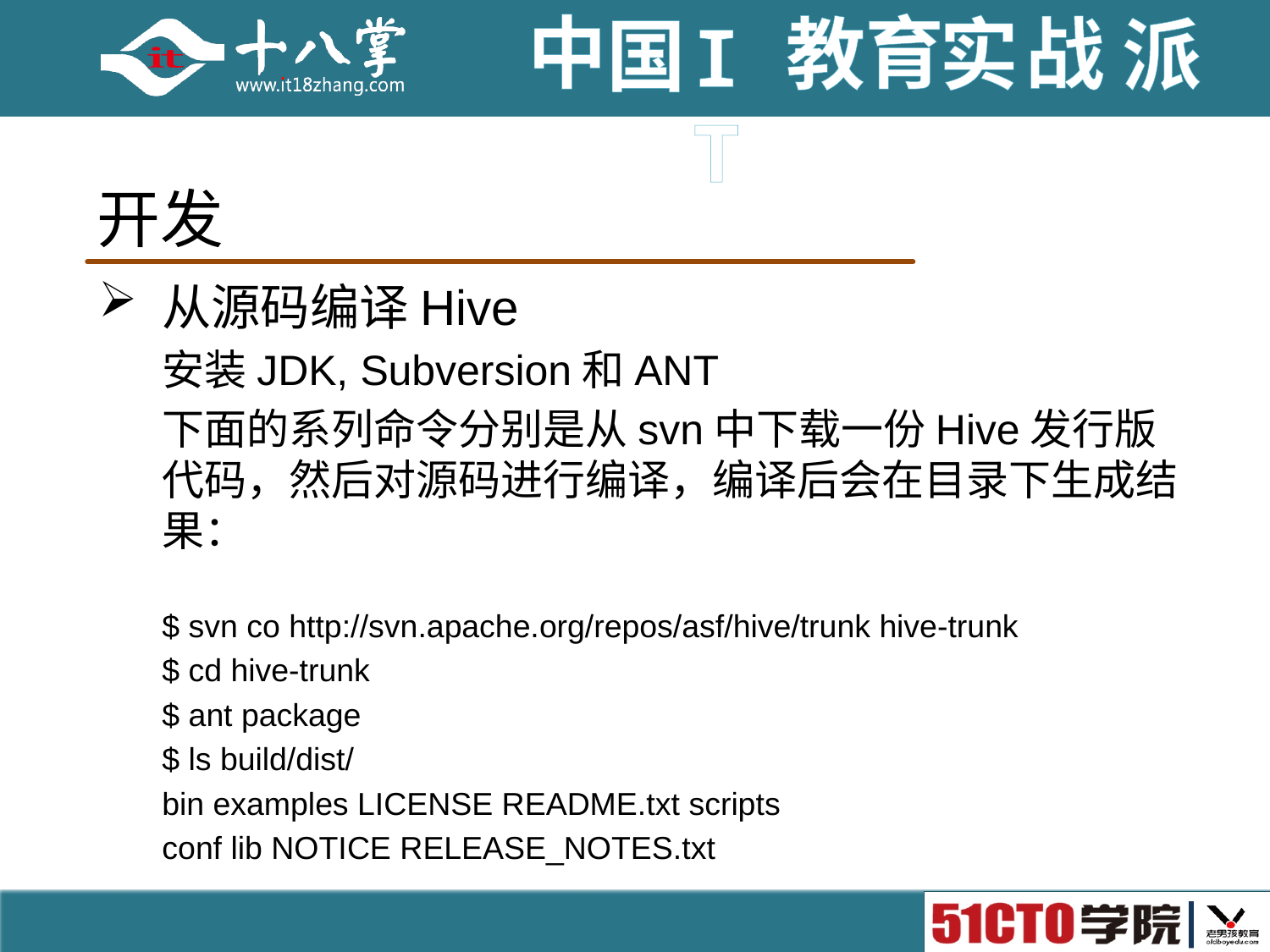

# 开发
从源码编译Hive
安装JDK, Subversion和ANT
下面的系列命令分别是从svn中下载一份Hive发行版代码，然后对源码进行编译，编译后会在目录下生成结果：

$ svn co http://svn.apache.org/repos/asf/hive/trunk hive-trunk
$ cd hive-trunk
$ ant package
$ ls build/dist/
bin examples LICENSE README.txt scripts
conf lib NOTICE RELEASE_NOTES.txt